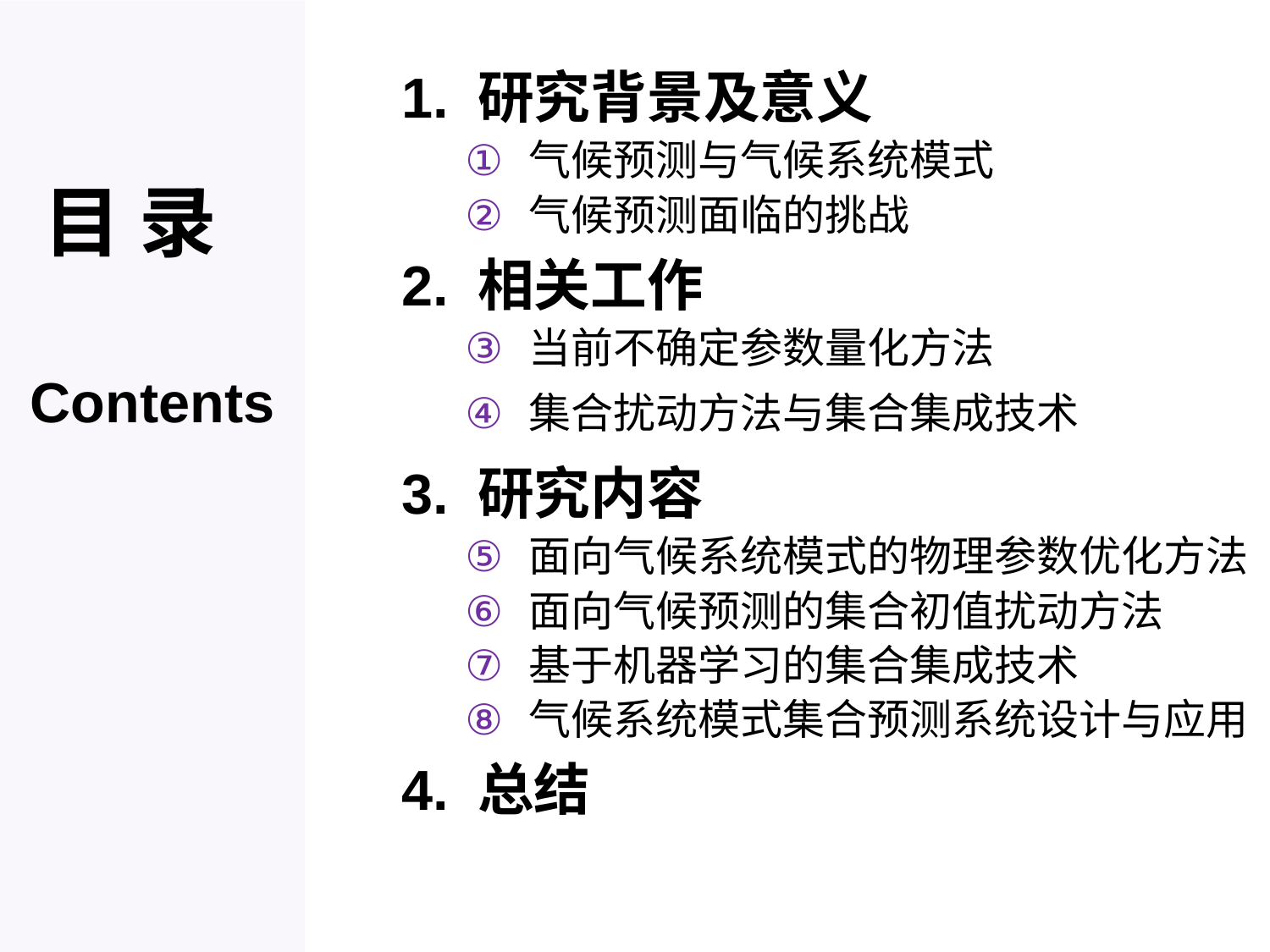

1. 研究背景及意义
气候预测与气候系统模式
气候预测面临的挑战
2. 相关工作
当前不确定参数量化方法
集合扰动方法与集合集成技术
3. 研究内容
面向气候系统模式的物理参数优化方法
面向气候预测的集合初值扰动方法
基于机器学习的集合集成技术
气候系统模式集合预测系统设计与应用
4. 总结
目 录
Contents